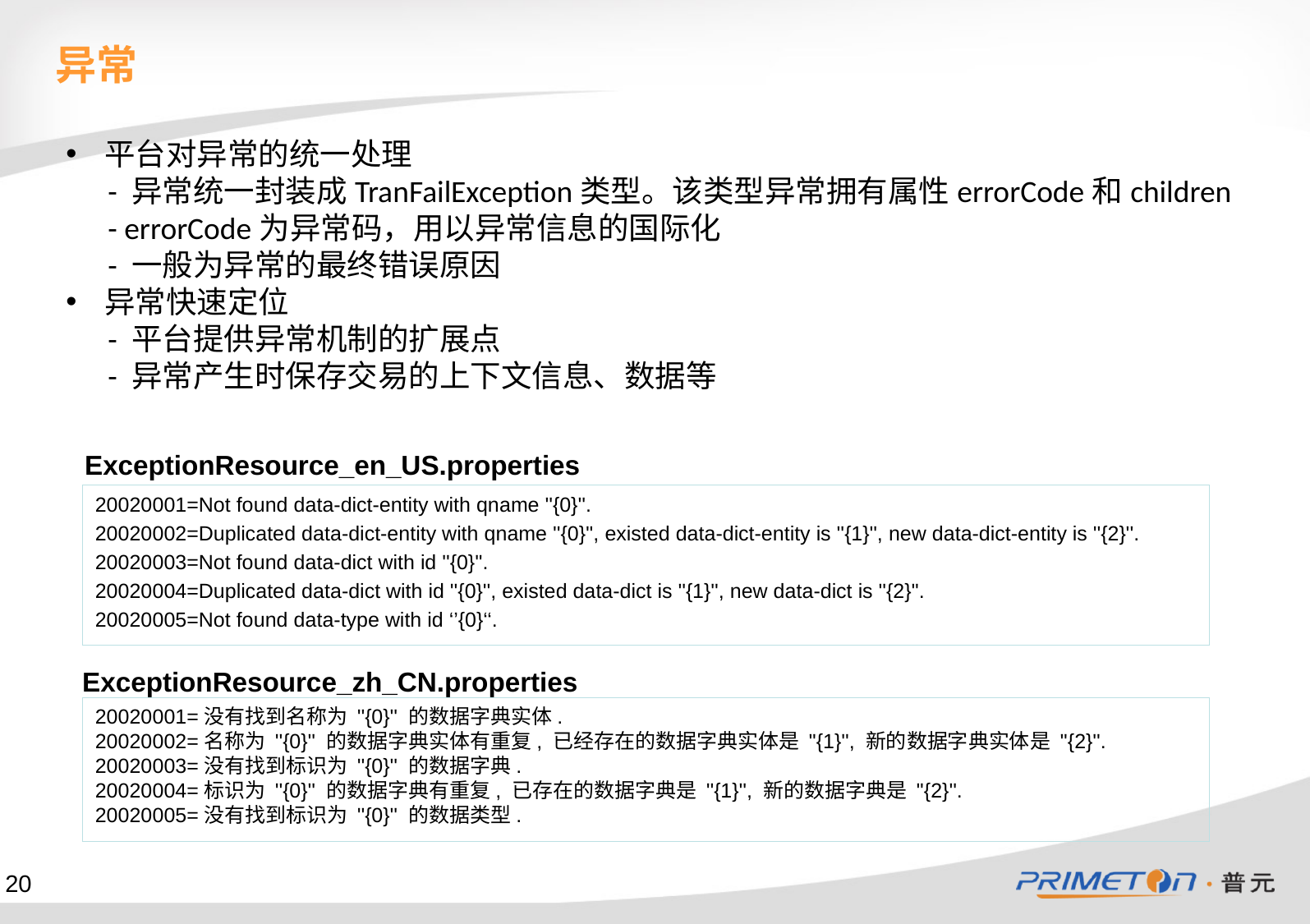

异常
平台对异常的统一处理
      - 异常统一封装成TranFailException类型。该类型异常拥有属性errorCode和children
      - errorCode为异常码，用以异常信息的国际化
      - 一般为异常的最终错误原因
异常快速定位
      - 平台提供异常机制的扩展点
      - 异常产生时保存交易的上下文信息、数据等
ExceptionResource_en_US.properties
20020001=Not found data-dict-entity with qname ''{0}''.
20020002=Duplicated data-dict-entity with qname ''{0}'', existed data-dict-entity is ''{1}'', new data-dict-entity is ''{2}''.
20020003=Not found data-dict with id ''{0}''.
20020004=Duplicated data-dict with id ''{0}'', existed data-dict is ''{1}'', new data-dict is ''{2}''.
20020005=Not found data-type with id ‘’{0}‘‘.
ExceptionResource_zh_CN.properties
20020001=没有找到名称为 ''{0}'' 的数据字典实体.
20020002=名称为 ''{0}'' 的数据字典实体有重复, 已经存在的数据字典实体是 ''{1}'', 新的数据字典实体是 ''{2}''.
20020003=没有找到标识为 ''{0}'' 的数据字典.
20020004=标识为 ''{0}'' 的数据字典有重复, 已存在的数据字典是 ''{1}'', 新的数据字典是 ''{2}''.
20020005=没有找到标识为 ''{0}'' 的数据类型.
20